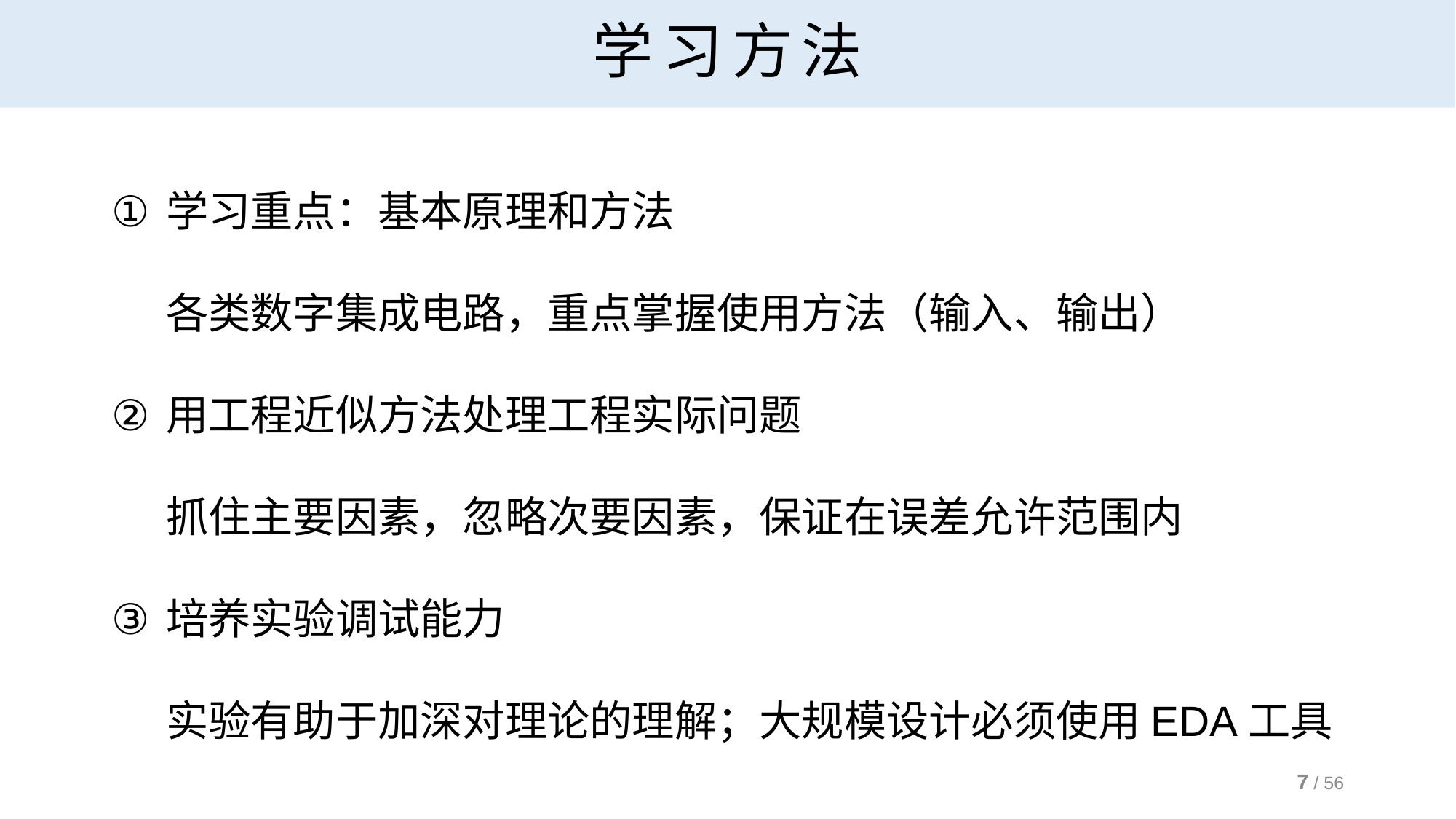

# 学习方法
学习重点：基本原理和方法
各类数字集成电路，重点掌握使用方法（输入、输出）
用工程近似方法处理工程实际问题
抓住主要因素，忽略次要因素，保证在误差允许范围内
培养实验调试能力
实验有助于加深对理论的理解；大规模设计必须使用EDA工具
7 / 56